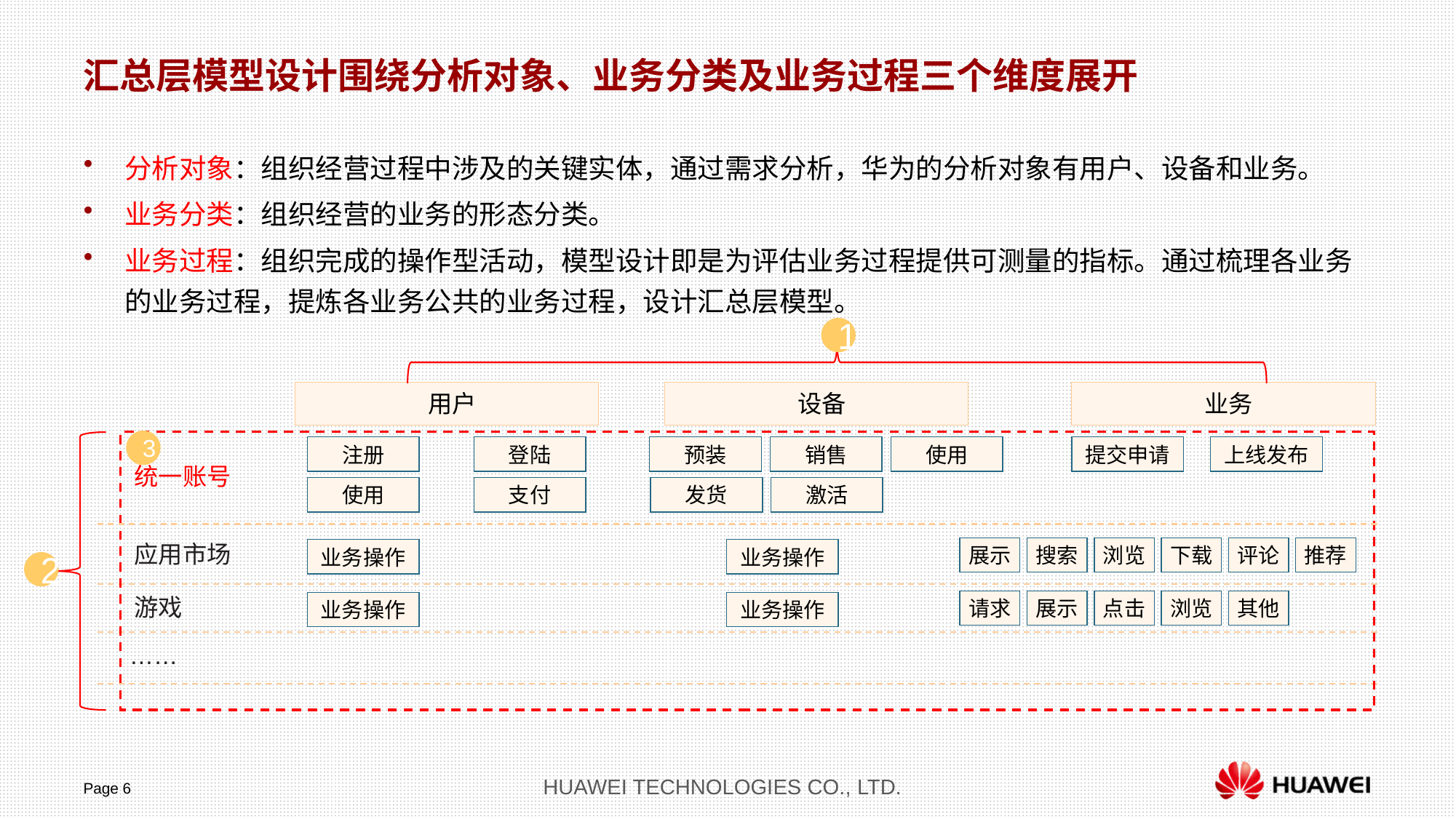

汇总层模型设计围绕分析对象、业务分类及业务过程三个维度展开
分析对象：组织经营过程中涉及的关键实体，通过需求分析，华为的分析对象有用户、设备和业务。
业务分类：组织经营的业务的形态分类。
业务过程：组织完成的操作型活动，模型设计即是为评估业务过程提供可测量的指标。通过梳理各业务的业务过程，提炼各业务公共的业务过程，设计汇总层模型。
1
用户
设备
业务
3

注册
登陆
预装
销售
使用
提交申请
上线发布
统一账号
使用
支付
发货
激活
应用市场
展示
搜索
浏览
下载
评论
推荐
业务操作
业务操作
2
游戏
请求
展示
点击
浏览
其他
业务操作
业务操作
……